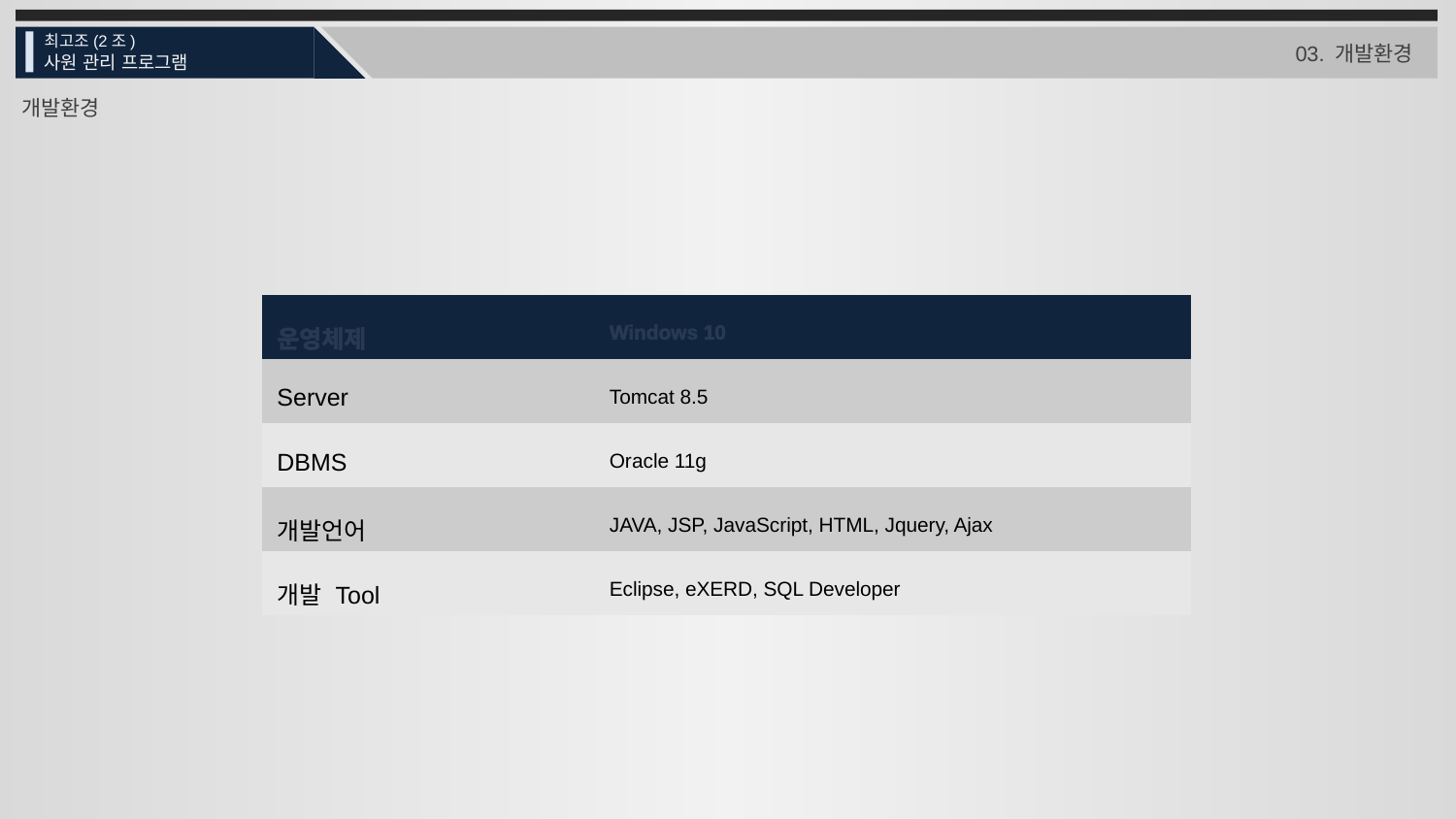

최고조(2조)

사원 관리 프로그램

03. 개발환경
개발환경
| 운영체제 | Windows 10 |
| --- | --- |
| Server | Tomcat 8.5 |
| DBMS | Oracle 11g |
| 개발언어 | JAVA, JSP, JavaScript, HTML, Jquery, Ajax |
| 개발 Tool | Eclipse, eXERD, SQL Developer |